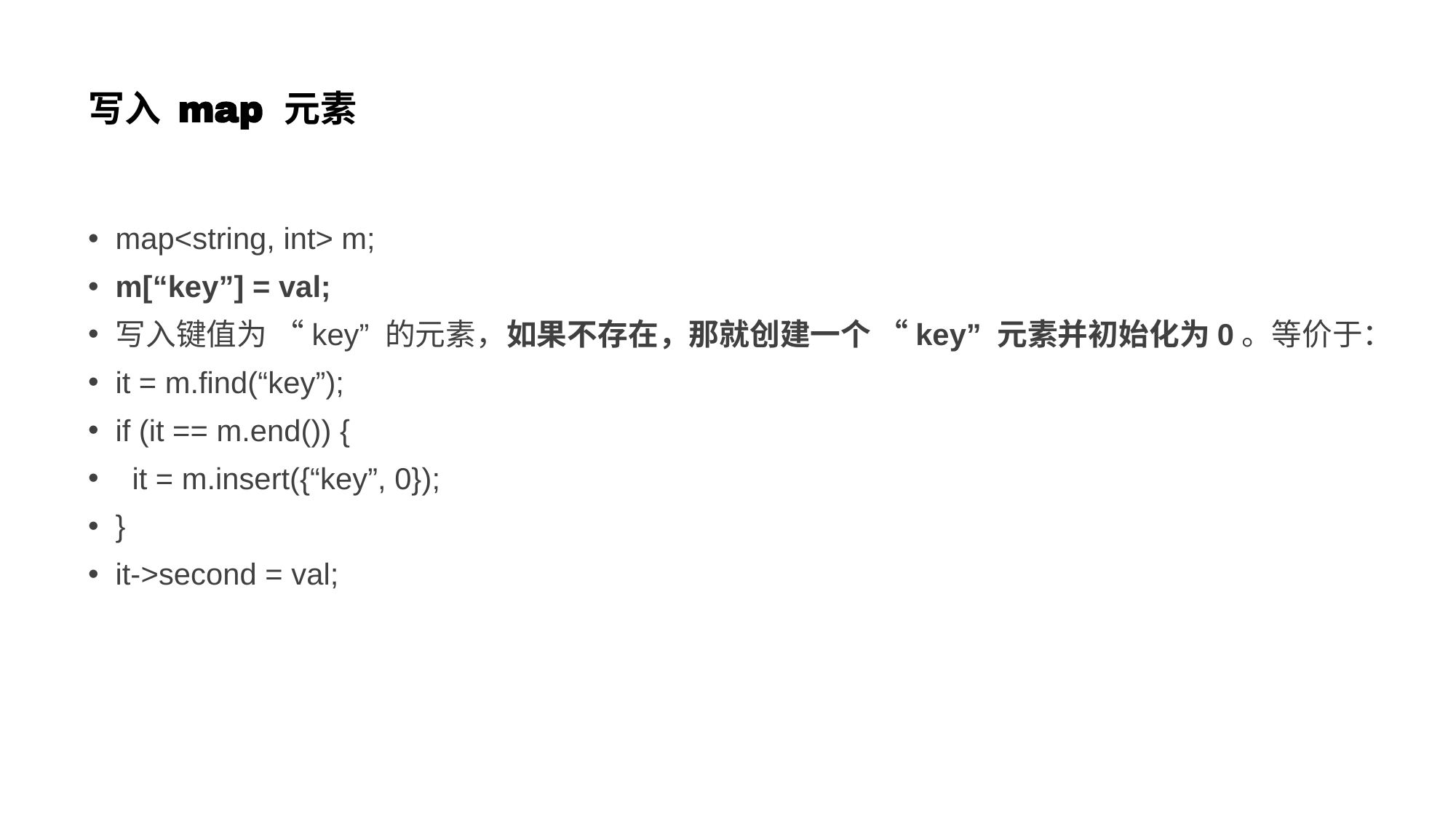

# 写入 map 元素
map<string, int> m;
m[“key”] = val;
写入键值为 “key” 的元素，如果不存在，那就创建一个 “key” 元素并初始化为0。等价于：
it = m.find(“key”);
if (it == m.end()) {
  it = m.insert({“key”, 0});
}
it->second = val;